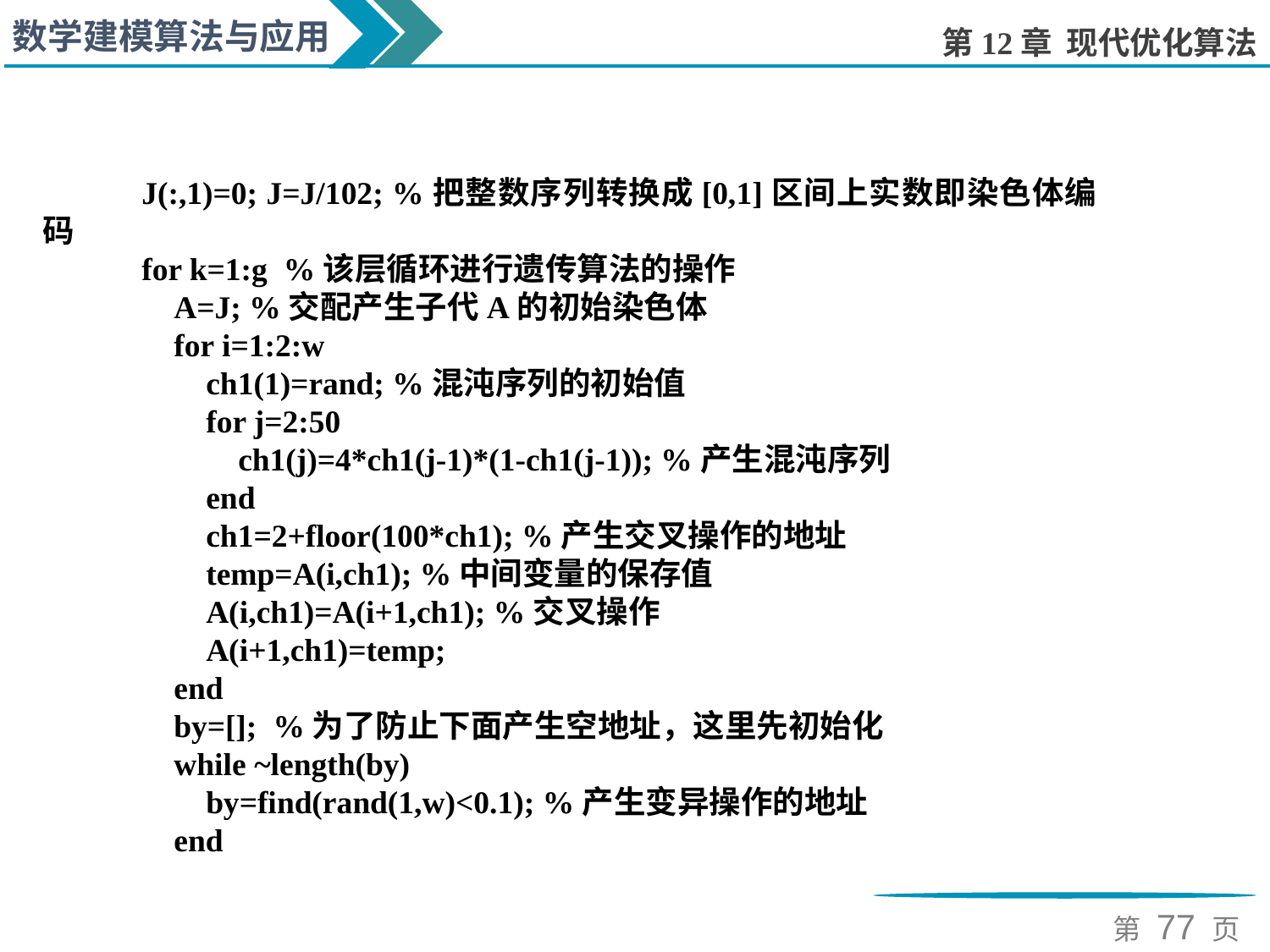

J(:,1)=0; J=J/102; %把整数序列转换成[0,1]区间上实数即染色体编码
for k=1:g  %该层循环进行遗传算法的操作
    A=J; %交配产生子代A的初始染色体
    for i=1:2:w
        ch1(1)=rand; %混沌序列的初始值
        for j=2:50
            ch1(j)=4*ch1(j-1)*(1-ch1(j-1)); %产生混沌序列
        end
        ch1=2+floor(100*ch1); %产生交叉操作的地址
        temp=A(i,ch1); %中间变量的保存值
        A(i,ch1)=A(i+1,ch1); %交叉操作
        A(i+1,ch1)=temp;
    end
    by=[];  %为了防止下面产生空地址，这里先初始化
    while ~length(by)
        by=find(rand(1,w)<0.1); %产生变异操作的地址
    end